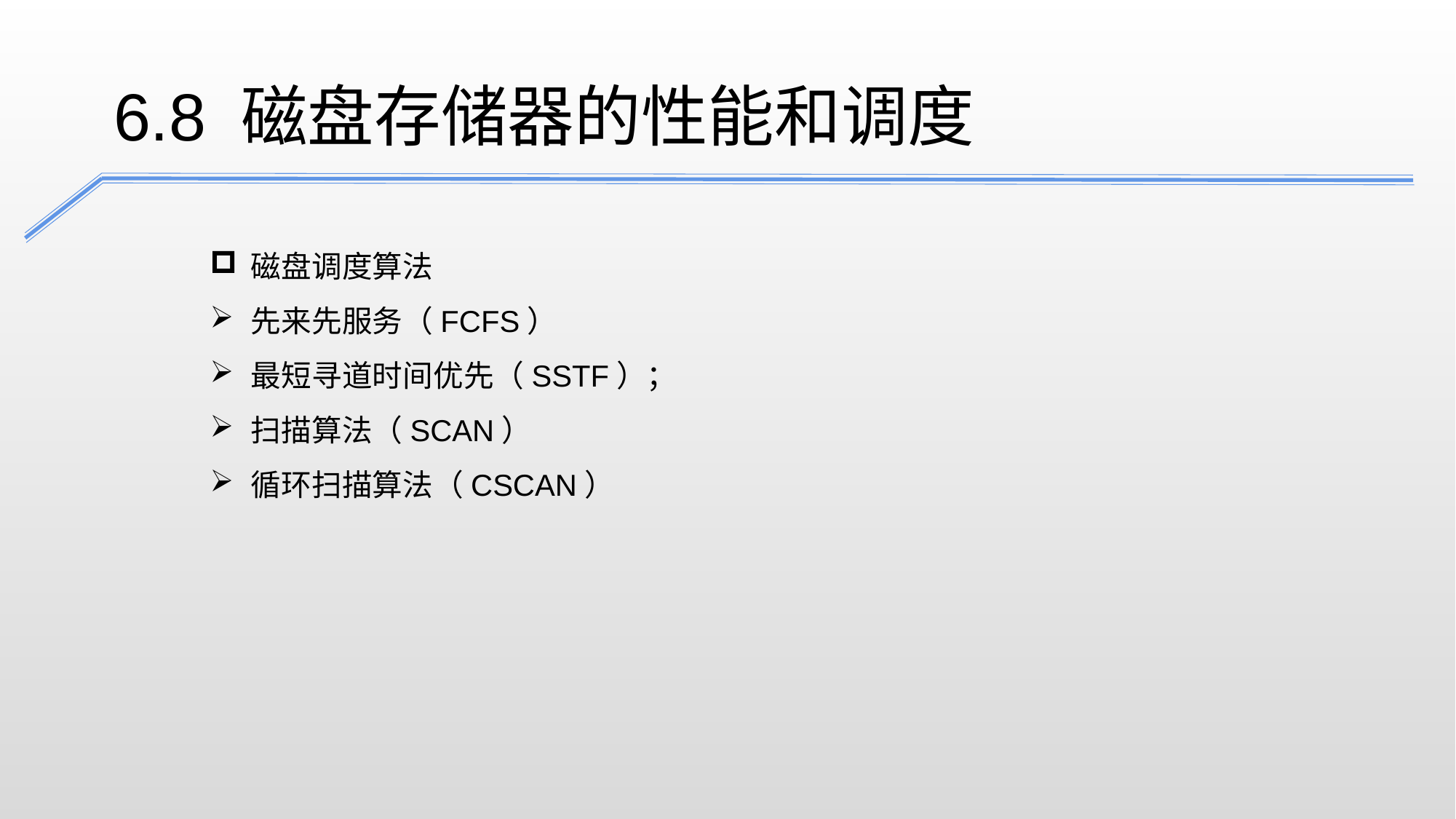

6.8 磁盘存储器的性能和调度
磁盘调度算法
先来先服务（FCFS）
最短寻道时间优先（SSTF）；
扫描算法（SCAN）
循环扫描算法（CSCAN）